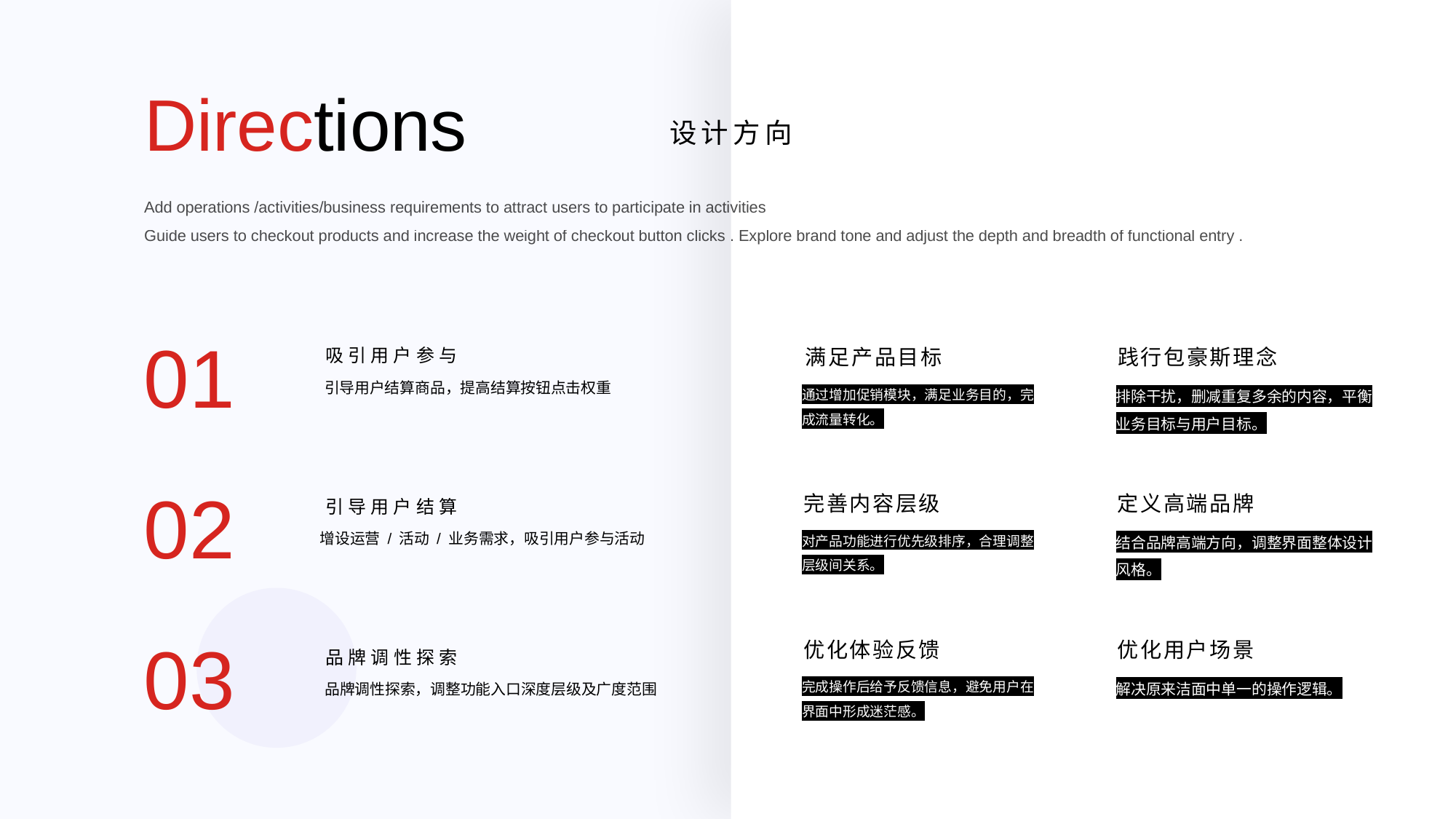

Directions
设计方向
Add operations /activities/business requirements to attract users to participate in activities
Guide users to checkout products and increase the weight of checkout button clicks . Explore brand tone and adjust the depth and breadth of functional entry .
01
吸引用户参与
引导用户结算商品，提高结算按钮点击权重
满足产品目标
践行包豪斯理念
通过增加促销模块，满足业务目的，完成流量转化。
排除干扰，删减重复多余的内容，平衡业务目标与用户目标。
02
引导用户结算
增设运营 / 活动 / 业务需求，吸引用户参与活动
完善内容层级
定义高端品牌
对产品功能进行优先级排序，合理调整层级间关系。
结合品牌高端方向，调整界面整体设计风格。

03
品牌调性探索
品牌调性探索，调整功能入口深度层级及广度范围
优化体验反馈
优化用户场景
完成操作后给予反馈信息，避免用户在界面中形成迷茫感。
解决原来洁面中单一的操作逻辑。